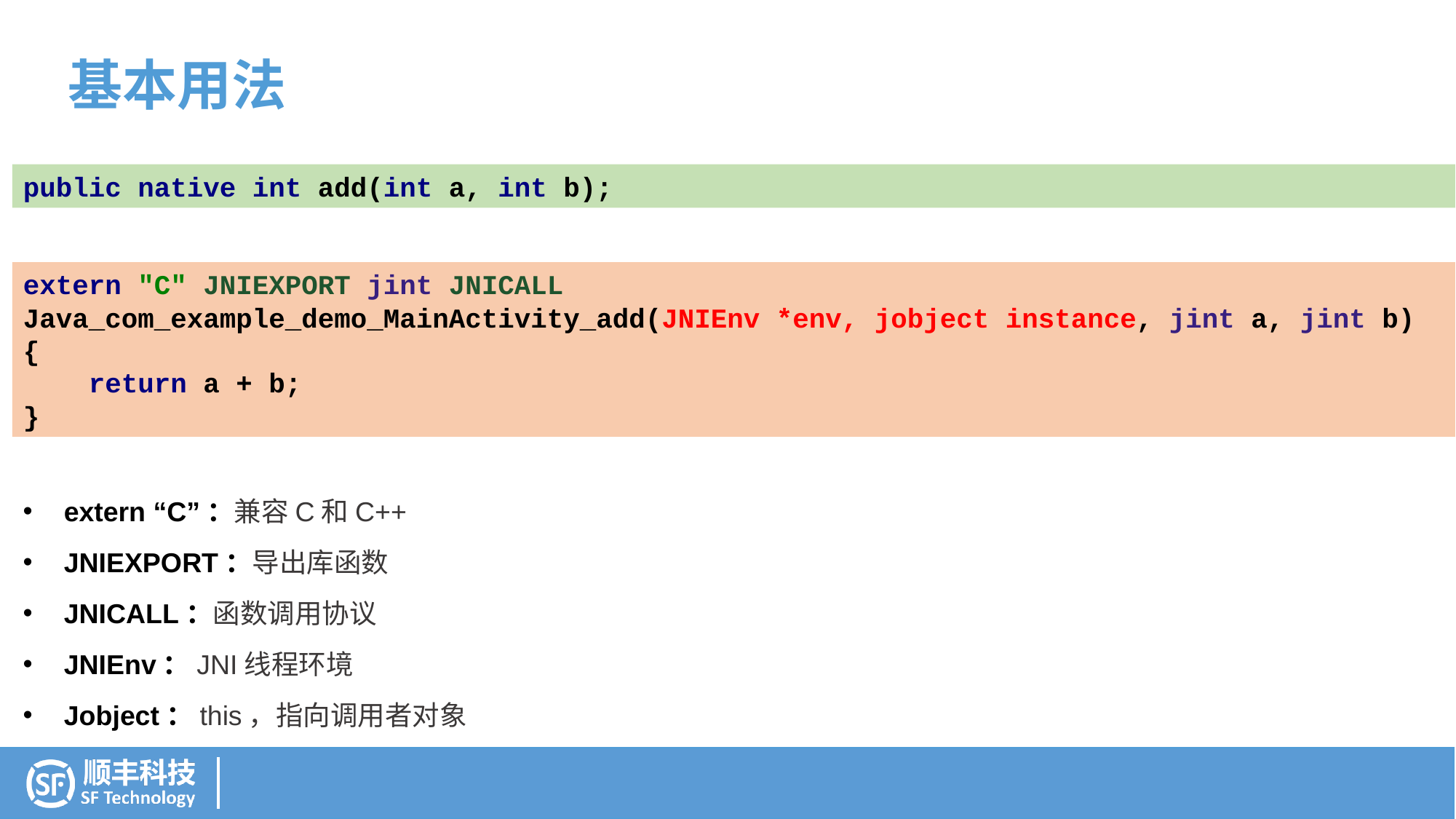

基本用法
public native int add(int a, int b);
extern "C" JNIEXPORT jint JNICALL
Java_com_example_demo_MainActivity_add(JNIEnv *env, jobject instance, jint a, jint b) {
    return a + b;
}
extern “C”：兼容C和C++
JNIEXPORT：导出库函数
JNICALL：函数调用协议
JNIEnv：JNI线程环境
Jobject：this，指向调用者对象